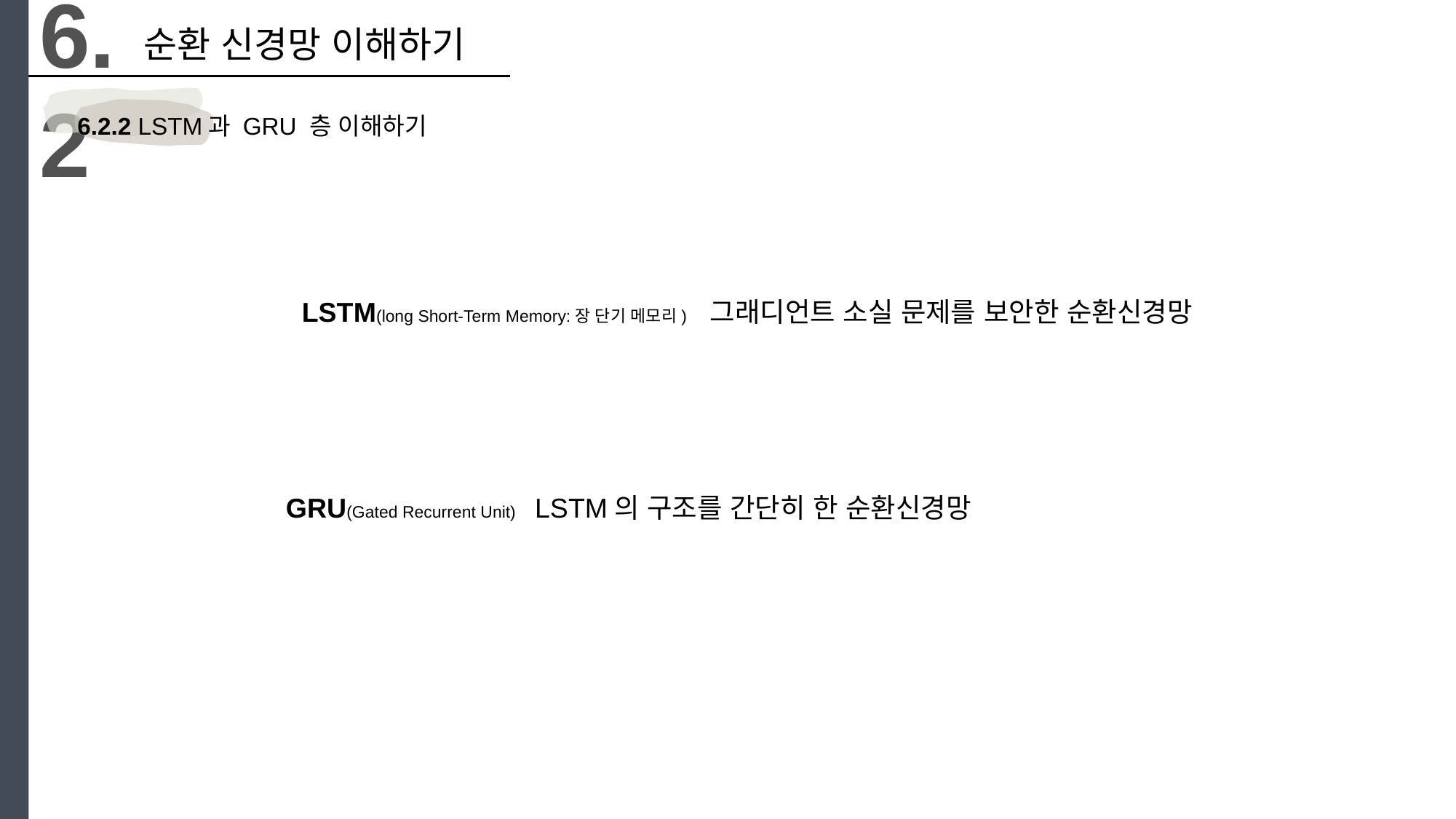

6.2
순환 신경망 이해하기

6.2.2 LSTM과 GRU 층 이해하기

LSTM(long Short-Term Memory:장 단기 메모리)    그래디언트 소실 문제를 보안한 순환신경망
GRU(Gated Recurrent Unit)    LSTM의 구조를 간단히 한 순환신경망